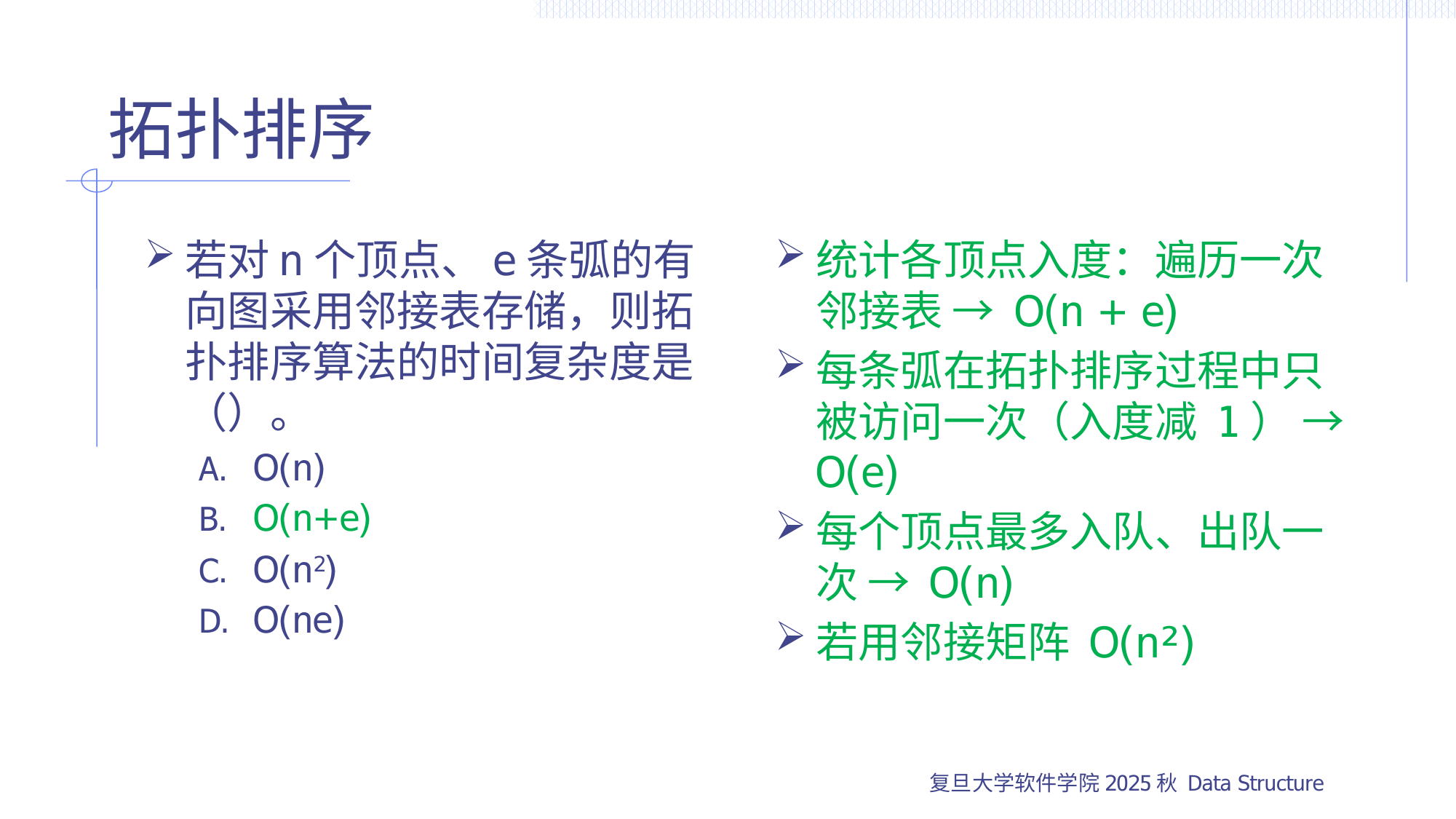

# 拓扑排序
若对n个顶点、e条弧的有向图采用邻接表存储，则拓扑排序算法的时间复杂度是（）。
O(n)
O(n+e)
O(n2)
O(ne)
统计各顶点入度：遍历一次邻接表 → O(n + e)
每条弧在拓扑排序过程中只被访问一次（入度减 1） → O(e)
每个顶点最多入队、出队一次 → O(n)
若用邻接矩阵 O(n²)